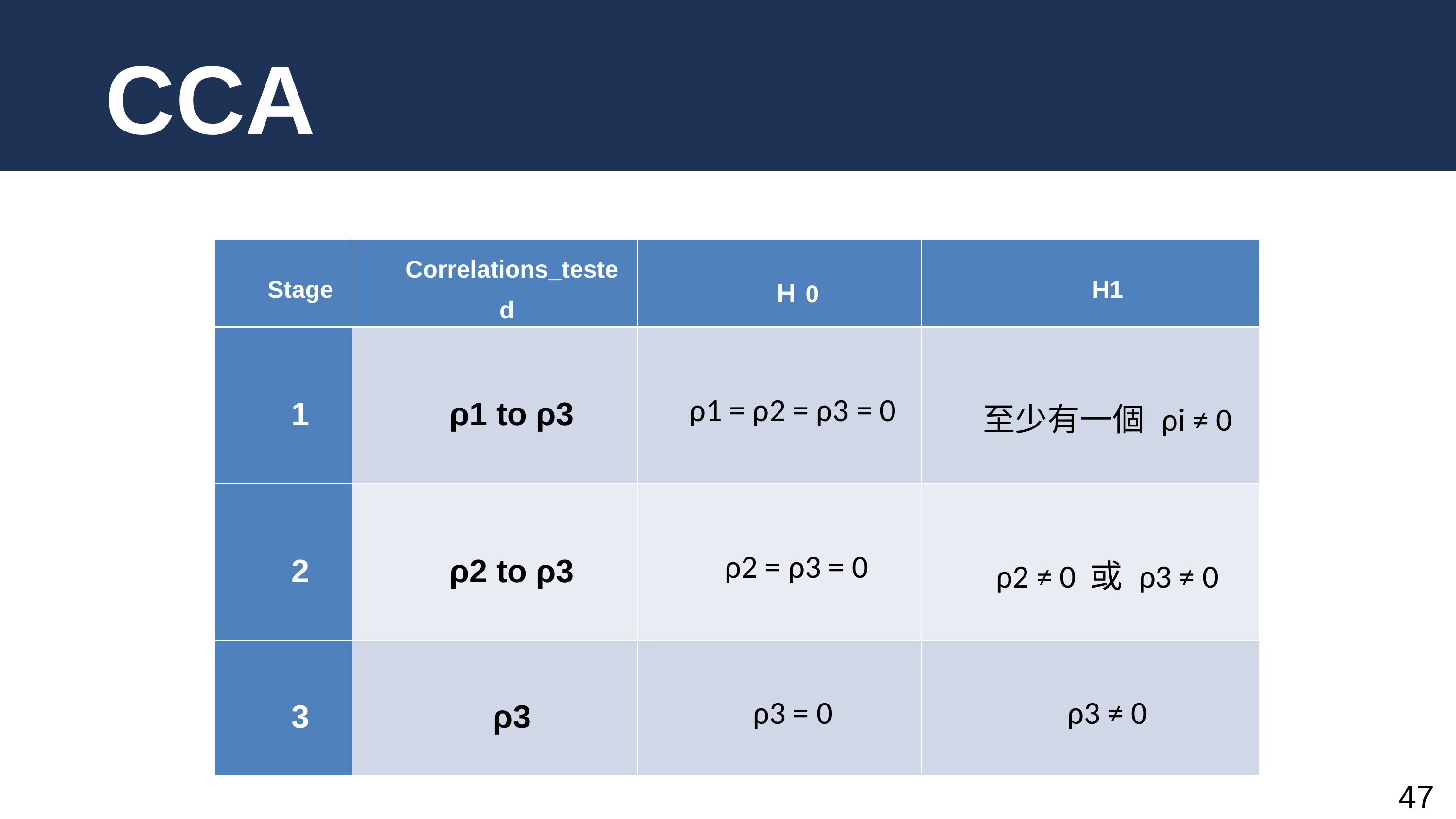

CCA
| Stage | Correlations\_tested | Ｈ0 | H1 |
| --- | --- | --- | --- |
| 1 | ρ1 to ρ3 | ρ1 = ρ2 = ρ3 = 0 | 至少有一個 ρi ≠ 0 |
| 2 | ρ2 to ρ3 | ρ2 = ρ3 = 0 | ρ2 ≠ 0 或 ρ3 ≠ 0 |
| 3 | ρ3 | ρ3 = 0 | ρ3 ≠ 0 |
47